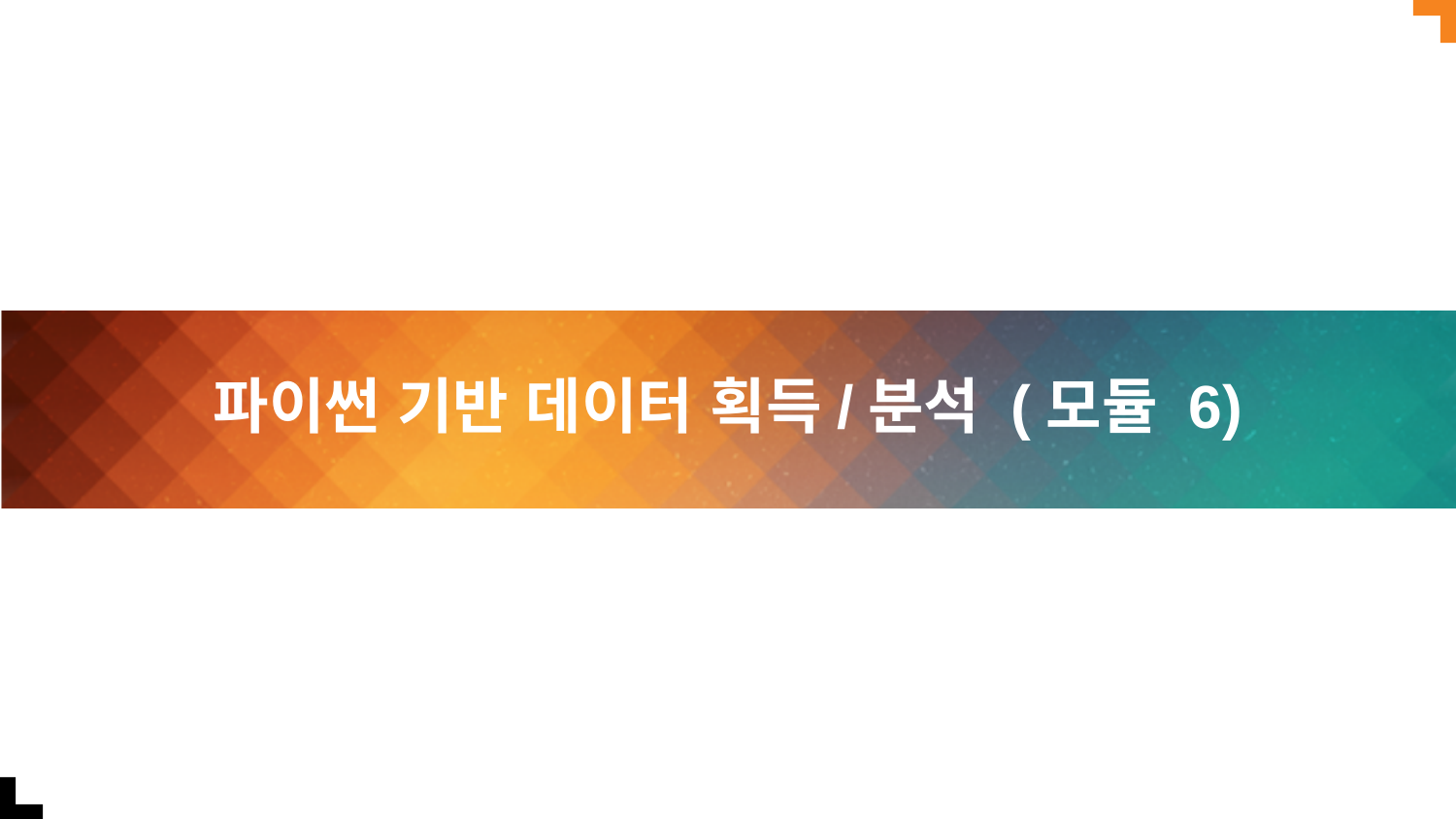

# 파이썬 기반 데이터 획득/분석 (모듈 6)